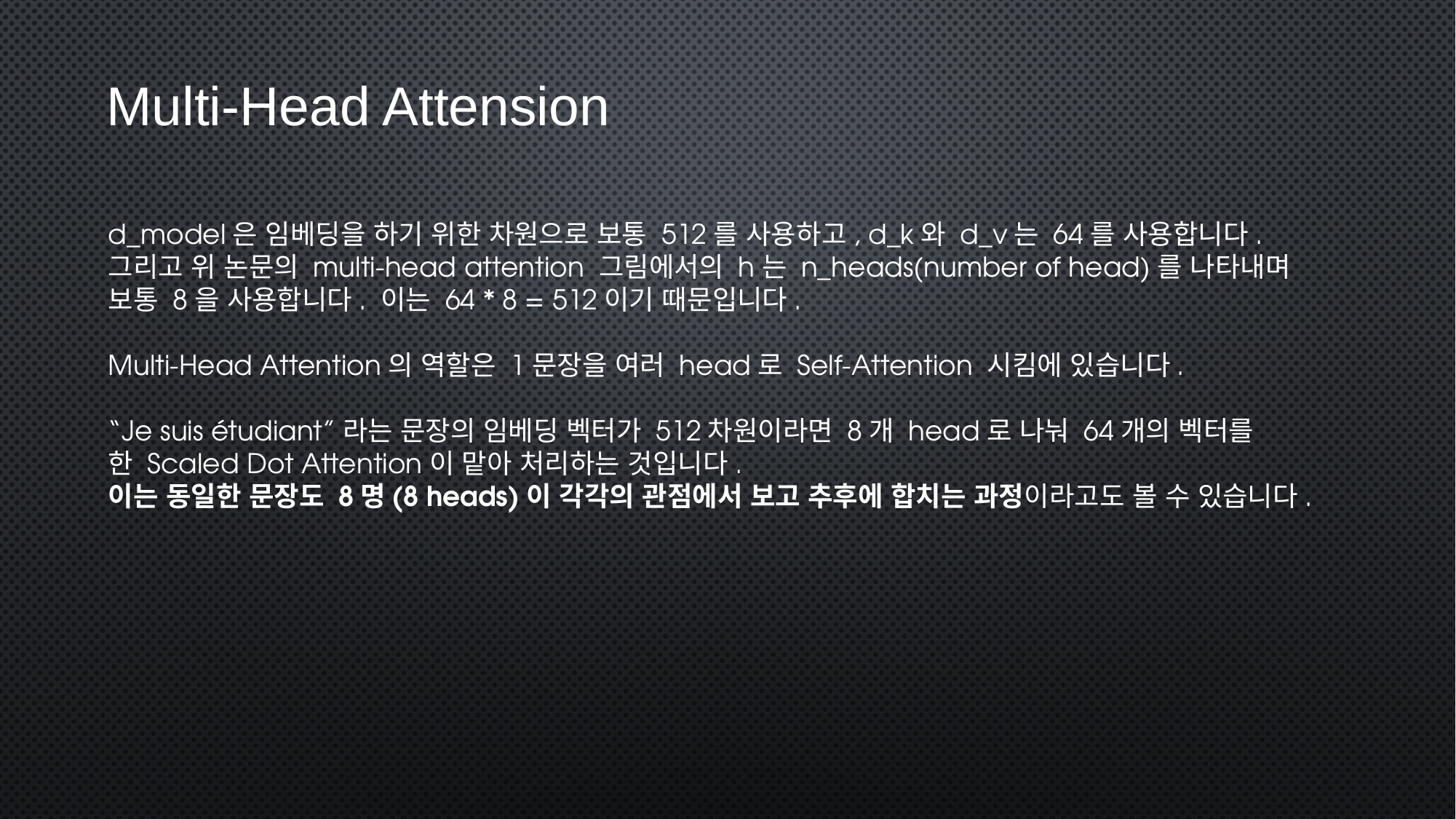

Multi-Head Attension
d_model은 임베딩을 하기 위한 차원으로 보통 512를 사용하고, d_k와 d_v는 64를 사용합니다.
그리고 위 논문의 multi-head attention 그림에서의 h는 n_heads(number of head)를 나타내며
보통 8을 사용합니다. 이는 64 * 8 = 512이기 때문입니다.

Multi-Head Attention의 역할은 1문장을 여러 head로 Self-Attention 시킴에 있습니다.

“Je suis étudiant”라는 문장의 임베딩 벡터가 512차원이라면 8개 head로 나눠 64개의 벡터를
한 Scaled Dot Attention이 맡아 처리하는 것입니다.
이는 동일한 문장도 8명(8 heads)이 각각의 관점에서 보고 추후에 합치는 과정이라고도 볼 수 있습니다.